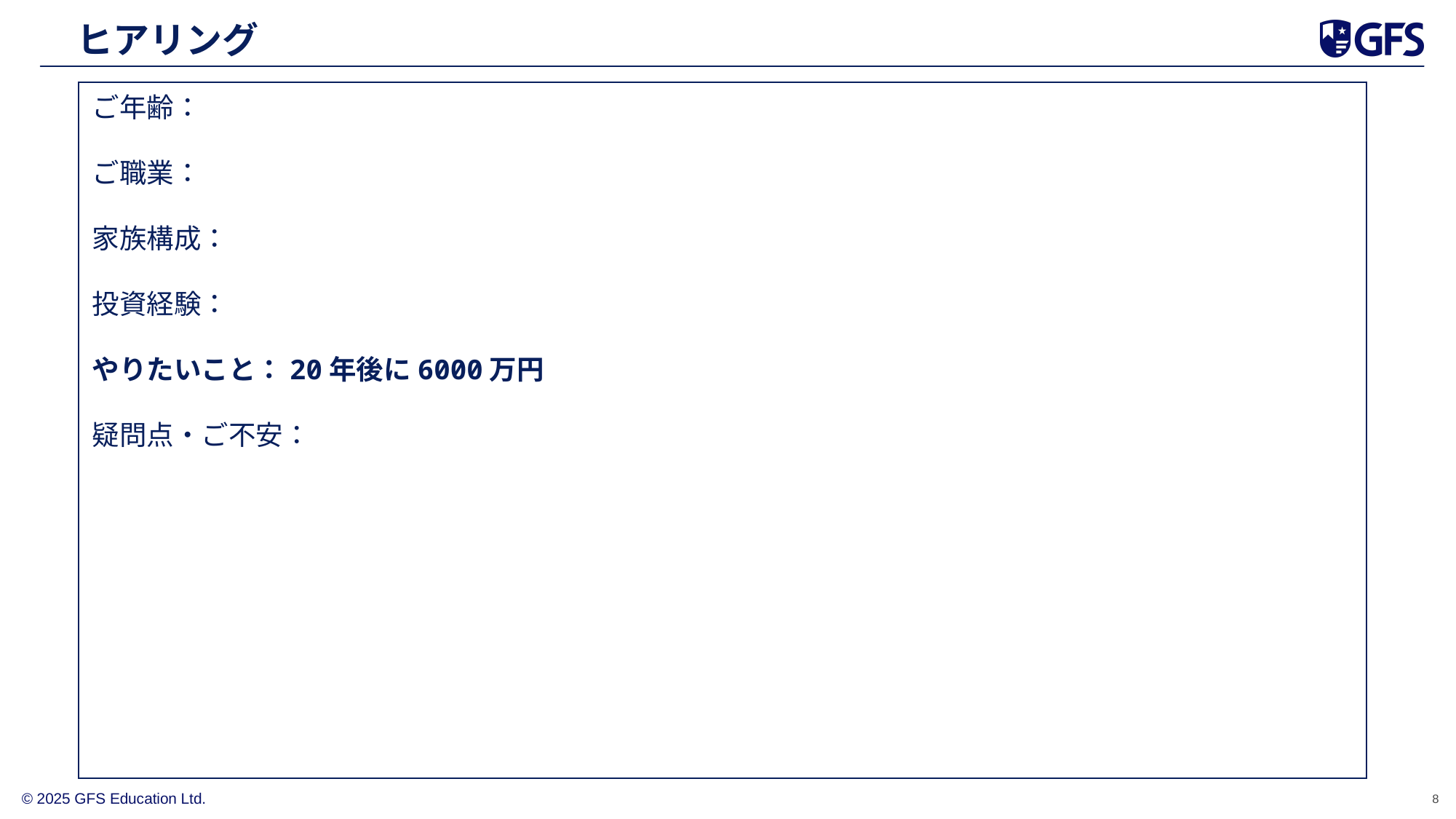

# ヒアリング

ご年齢：

ご職業：

家族構成：

投資経験：

やりたいこと：20年後に6000万円

疑問点・ご不安：

8